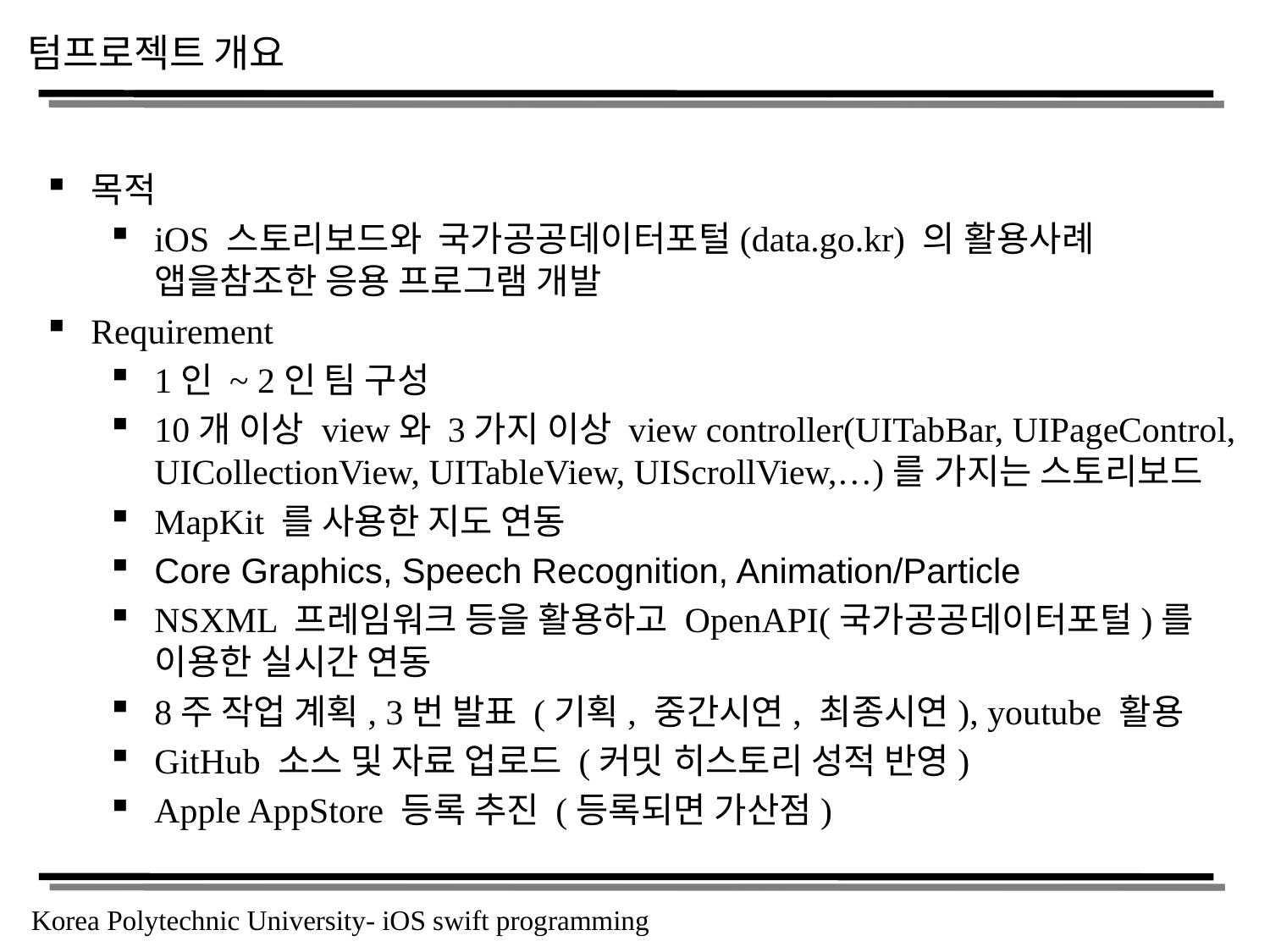

# 텀프로젝트 개요

목적
iOS 스토리보드와  국가공공데이터포털(data.go.kr) 의 활용사례 앱을참조한 응용 프로그램 개발
Requirement
1인 ~ 2인 팀 구성
10개 이상 view와 3가지 이상 view controller(UITabBar, UIPageControl, UICollectionView, UITableView, UIScrollView,…)를 가지는 스토리보드
MapKit 를 사용한 지도 연동
Core Graphics, Speech Recognition, Animation/Particle
NSXML 프레임워크 등을 활용하고 OpenAPI(국가공공데이터포털)를 이용한 실시간 연동
8주 작업 계획, 3번 발표 (기획, 중간시연, 최종시연), youtube 활용
GitHub 소스 및 자료 업로드 (커밋 히스토리 성적 반영)
Apple AppStore 등록 추진 (등록되면 가산점)
2